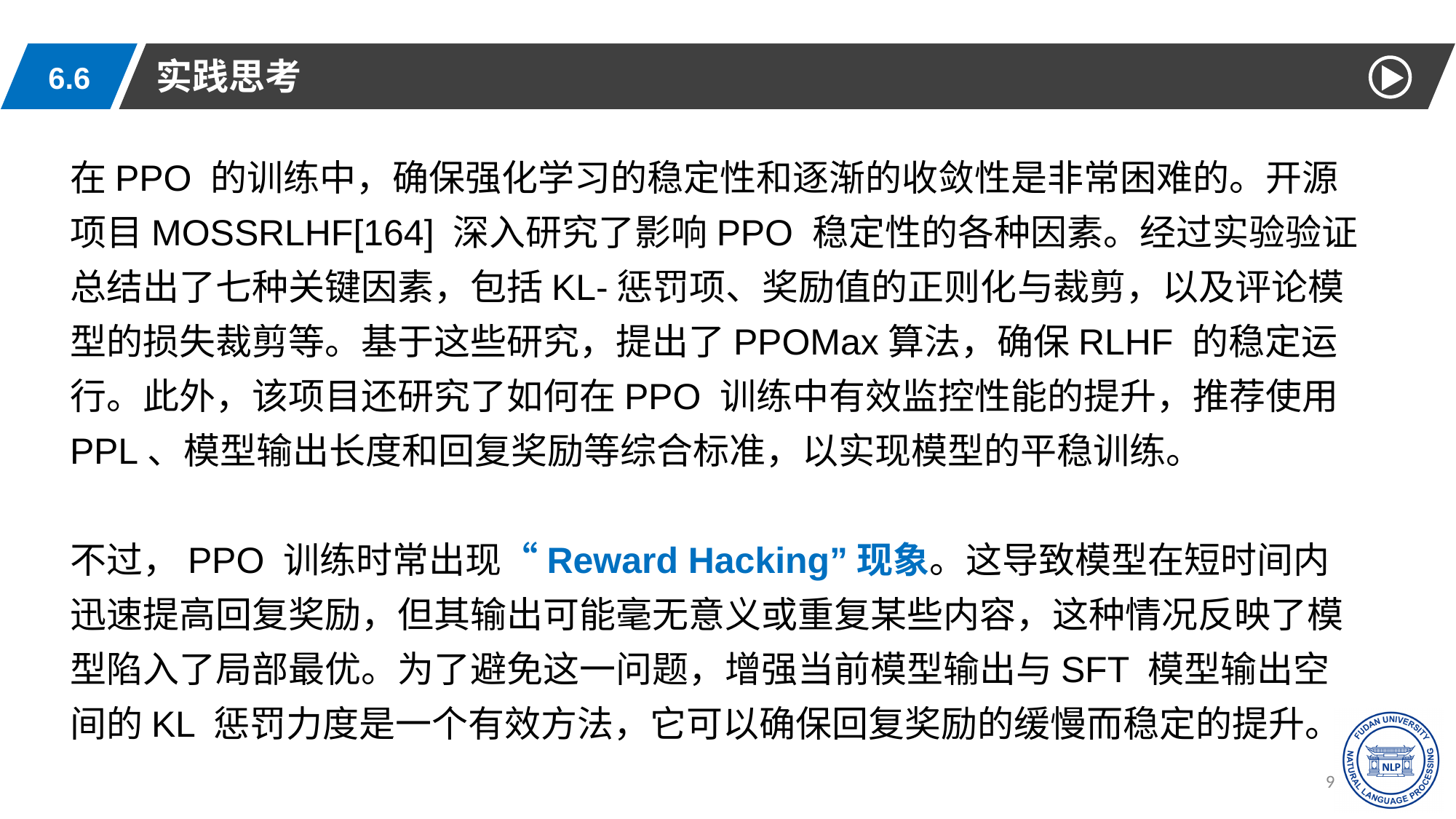

实践思考
6.6

在PPO 的训练中，确保强化学习的稳定性和逐渐的收敛性是非常困难的。开源项目MOSSRLHF[164] 深入研究了影响PPO 稳定性的各种因素。经过实验验证总结出了七种关键因素，包括KL-惩罚项、奖励值的正则化与裁剪，以及评论模型的损失裁剪等。基于这些研究，提出了PPOMax算法，确保RLHF 的稳定运行。此外，该项目还研究了如何在PPO 训练中有效监控性能的提升，推荐使用PPL、模型输出长度和回复奖励等综合标准，以实现模型的平稳训练。

不过，PPO 训练时常出现“Reward Hacking”现象。这导致模型在短时间内迅速提高回复奖励，但其输出可能毫无意义或重复某些内容，这种情况反映了模型陷入了局部最优。为了避免这一问题，增强当前模型输出与SFT 模型输出空间的KL 惩罚力度是一个有效方法，它可以确保回复奖励的缓慢而稳定的提升。
97